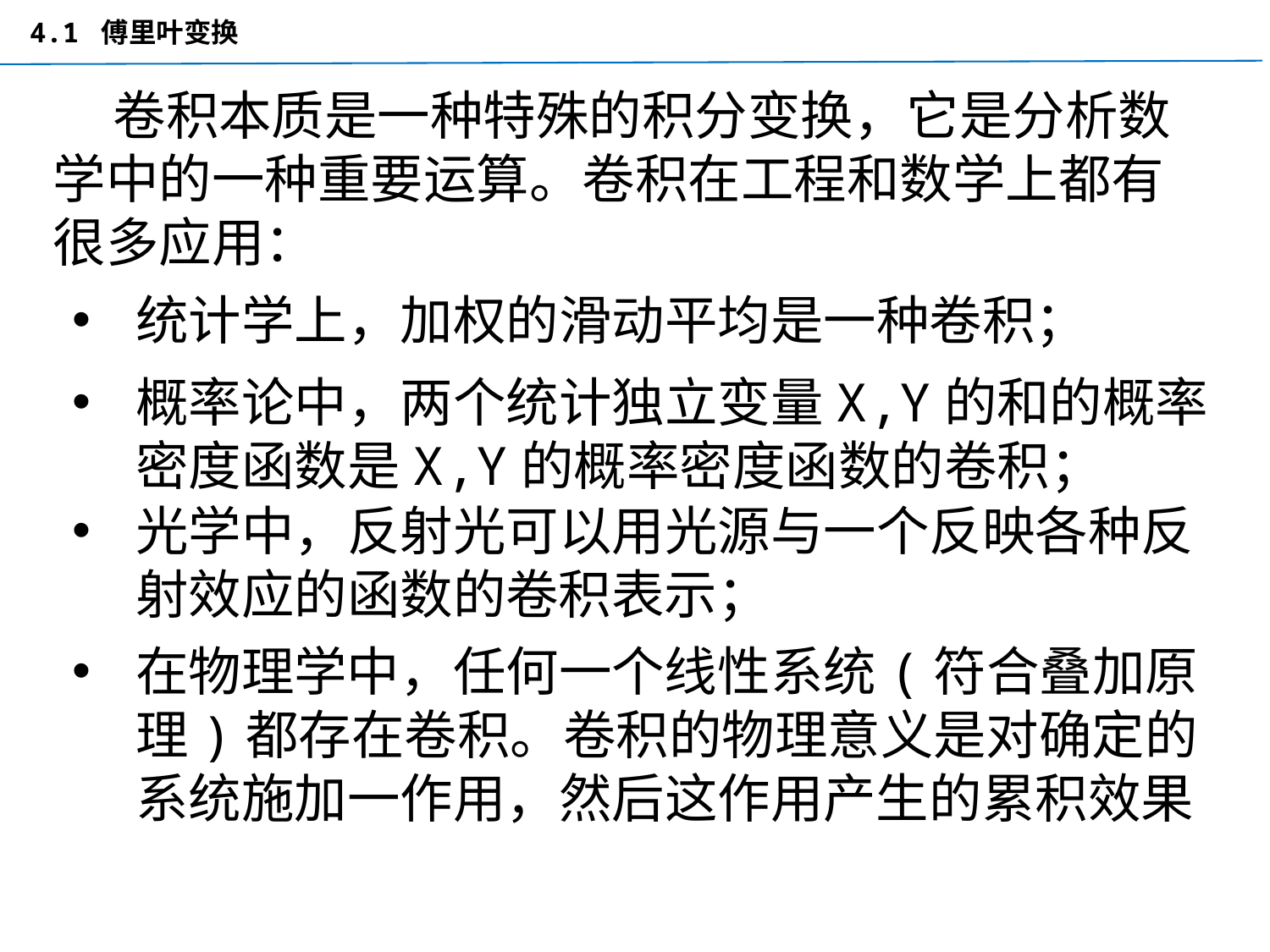

4.1 傅里叶变换
    卷积本质是一种特殊的积分变换，它是分析数学中的一种重要运算。卷积在工程和数学上都有很多应用：
统计学上，加权的滑动平均是一种卷积；
概率论中，两个统计独立变量X,Y的和的概率密度函数是X,Y的概率密度函数的卷积；
光学中，反射光可以用光源与一个反映各种反射效应的函数的卷积表示；
在物理学中，任何一个线性系统(符合叠加原理)都存在卷积。卷积的物理意义是对确定的系统施加一作用，然后这作用产生的累积效果